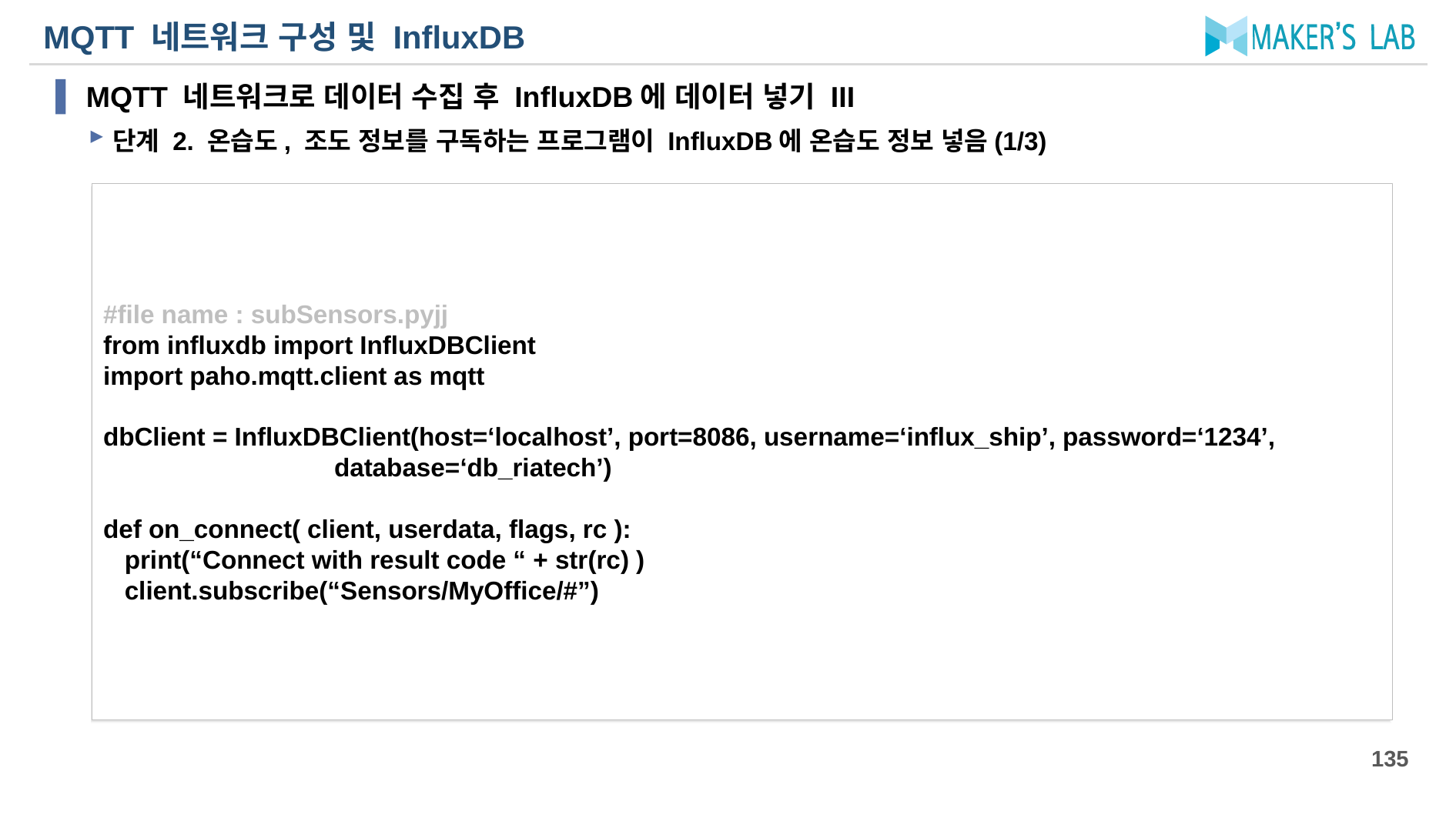

# MQTT 네트워크 구성 및 InfluxDB
MQTT 네트워크로 데이터 수집 후 InfluxDB에 데이터 넣기 III
단계 2. 온습도, 조도 정보를 구독하는 프로그램이 InfluxDB에 온습도 정보 넣음(1/3)
#file name : subSensors.pyjj
from influxdb import InfluxDBClient
import paho.mqtt.client as mqtt

dbClient = InfluxDBClient(host=‘localhost’, port=8086, username=‘influx_ship’, password=‘1234’,
		database=‘db_riatech’)

def on_connect( client, userdata, flags, rc ):
   print(“Connect with result code “ + str(rc) )
   client.subscribe(“Sensors/MyOffice/#”)
135